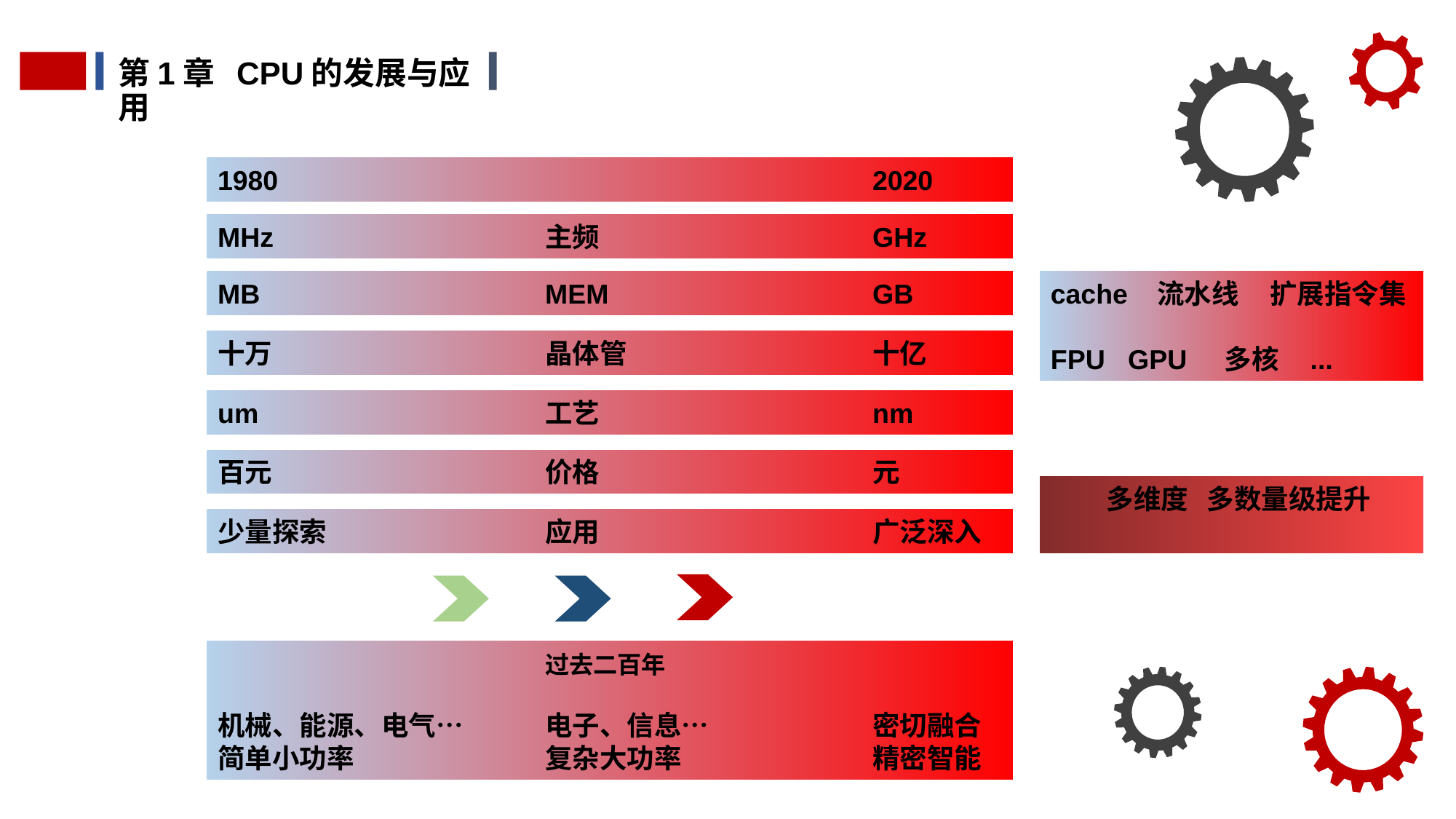

第1章  CPU的发展与应用

1980						2020
MHz			主频			GHz
cache   流水线     扩展指令集

FPU   GPU    多核    ...
MB          		MEM			GB
十万			晶体管			十亿
um			工艺			nm
百元			价格			元
        多维度   多数量级提升

少量探索		应用			广泛深入

			过去二百年

机械、能源、电气…	电子、信息…		密切融合
简单小功率		复杂大功率		精密智能